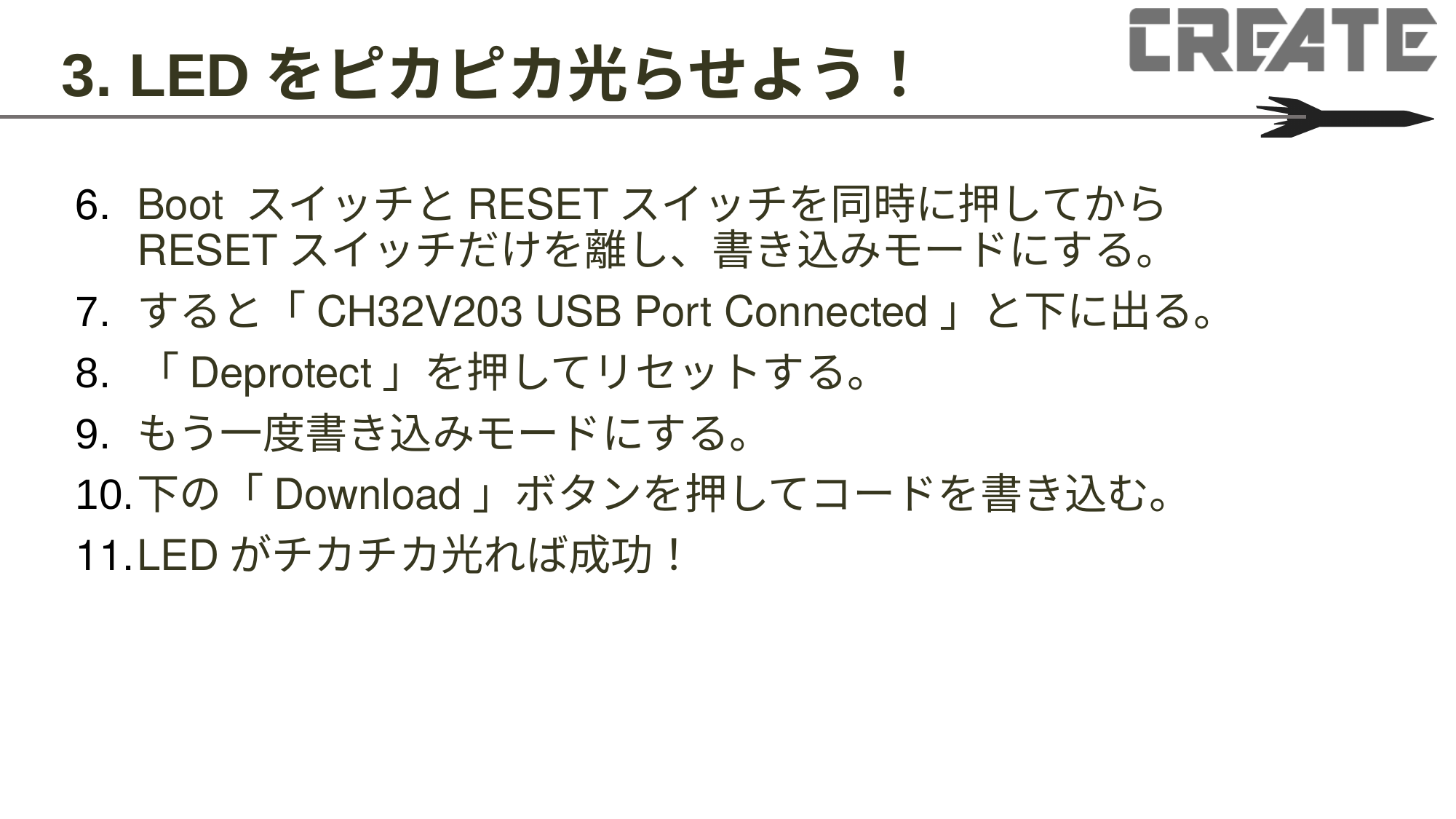

# 3. LEDをピカピカ光らせよう！
Boot スイッチとRESETスイッチを同時に押してからRESETスイッチだけを離し、書き込みモードにする。
すると「CH32V203 USB Port Connected」と下に出る。
「Deprotect」を押してリセットする。
もう一度書き込みモードにする。
下の「Download」ボタンを押してコードを書き込む。
LEDがチカチカ光れば成功！